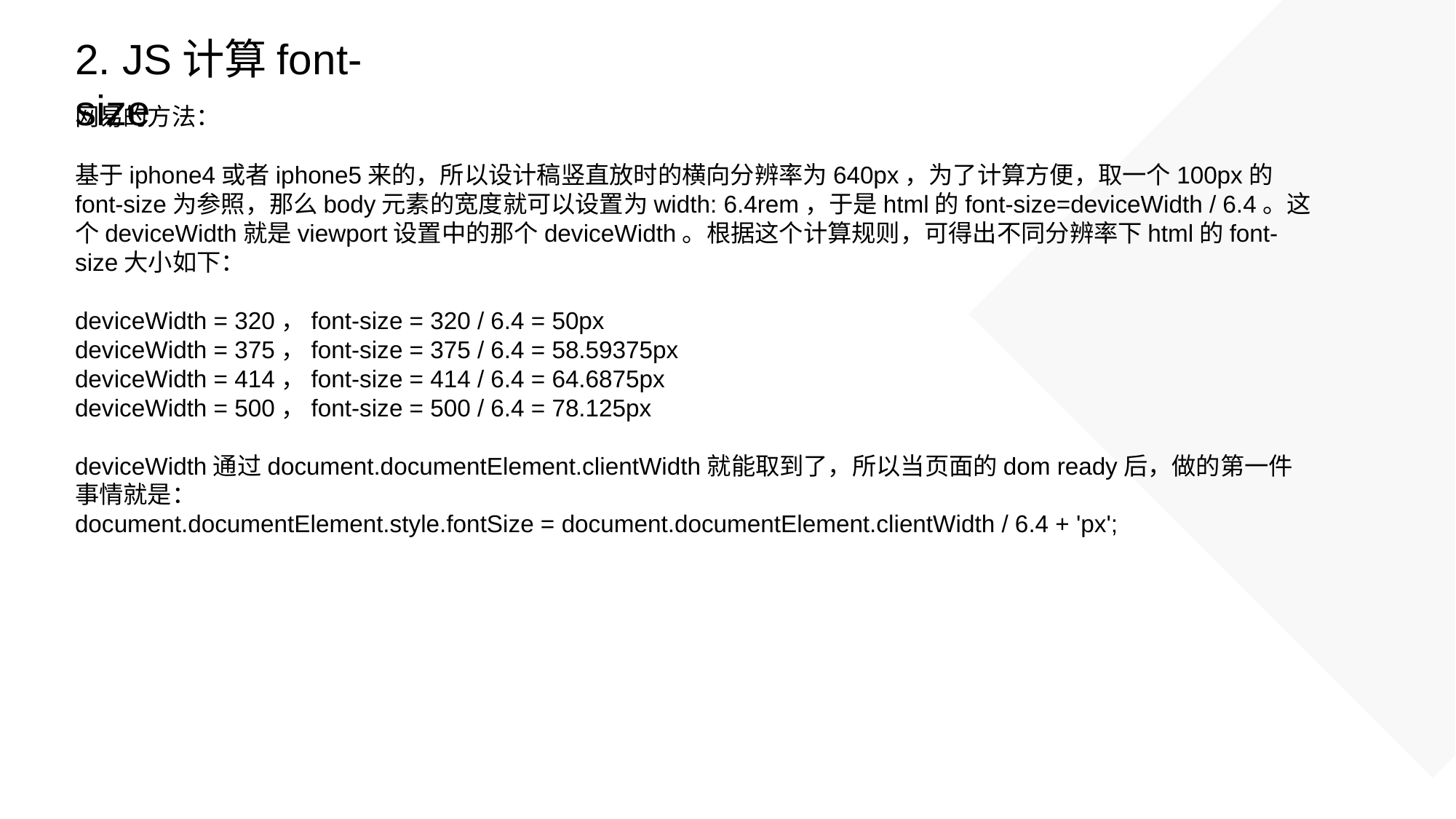

2. JS计算font-size
网易的方法：

基于iphone4或者iphone5来的，所以设计稿竖直放时的横向分辨率为640px，为了计算方便，取一个100px的font-size为参照，那么body元素的宽度就可以设置为width: 6.4rem，于是html的font-size=deviceWidth / 6.4。这个deviceWidth就是viewport设置中的那个deviceWidth。根据这个计算规则，可得出不同分辨率下html的font-size大小如下：

deviceWidth = 320，font-size = 320 / 6.4 = 50px
deviceWidth = 375，font-size = 375 / 6.4 = 58.59375px
deviceWidth = 414，font-size = 414 / 6.4 = 64.6875px
deviceWidth = 500，font-size = 500 / 6.4 = 78.125px

deviceWidth通过document.documentElement.clientWidth就能取到了，所以当页面的dom ready后，做的第一件事情就是：
document.documentElement.style.fontSize = document.documentElement.clientWidth / 6.4 + 'px';